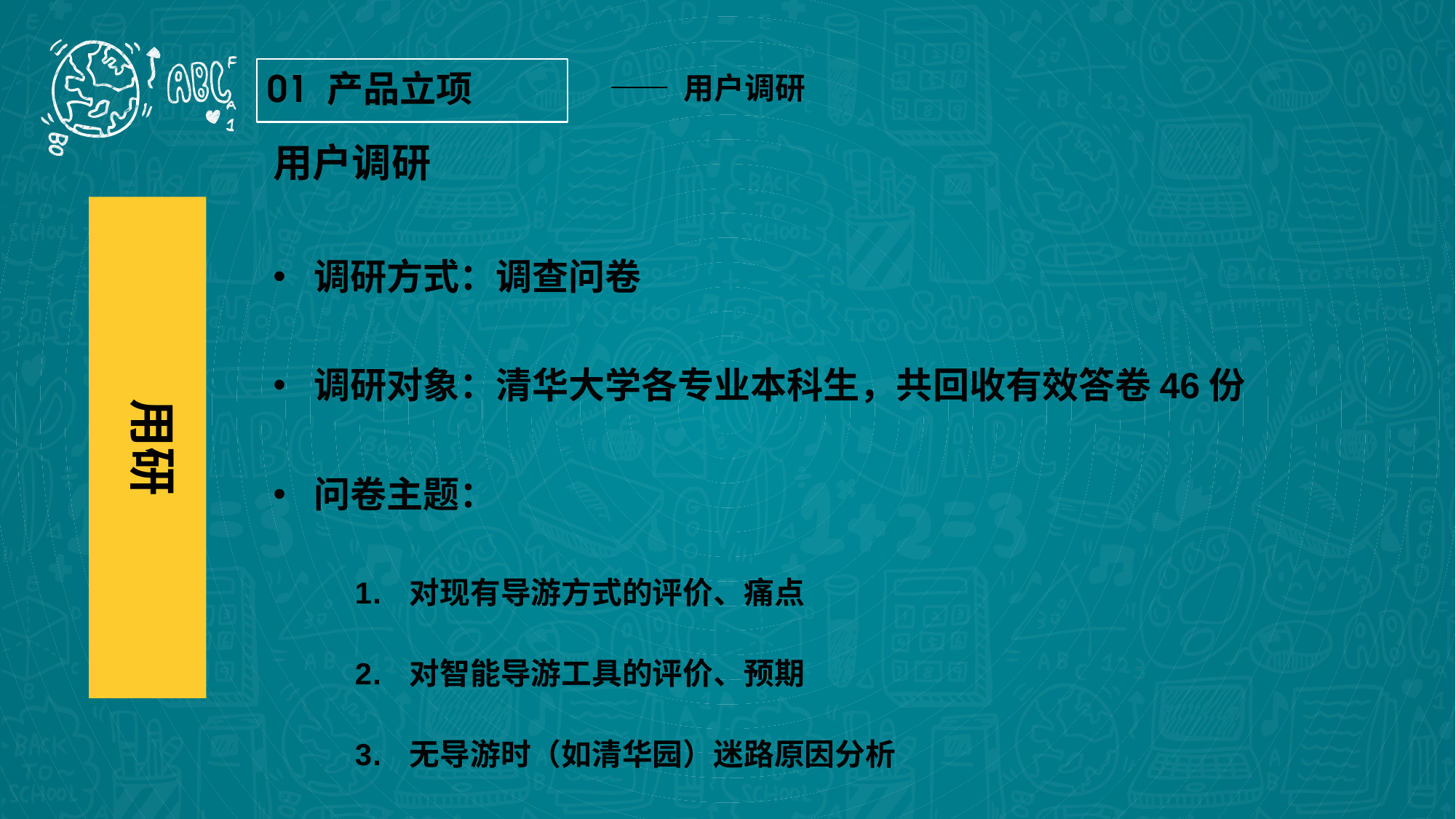

—— 用户调研
01 产品立项
用户调研

调研方式：调查问卷

调研对象：清华大学各专业本科生，共回收有效答卷46份

问卷主题：

对现有导游方式的评价、痛点

对智能导游工具的评价、预期

无导游时（如清华园）迷路原因分析

用研